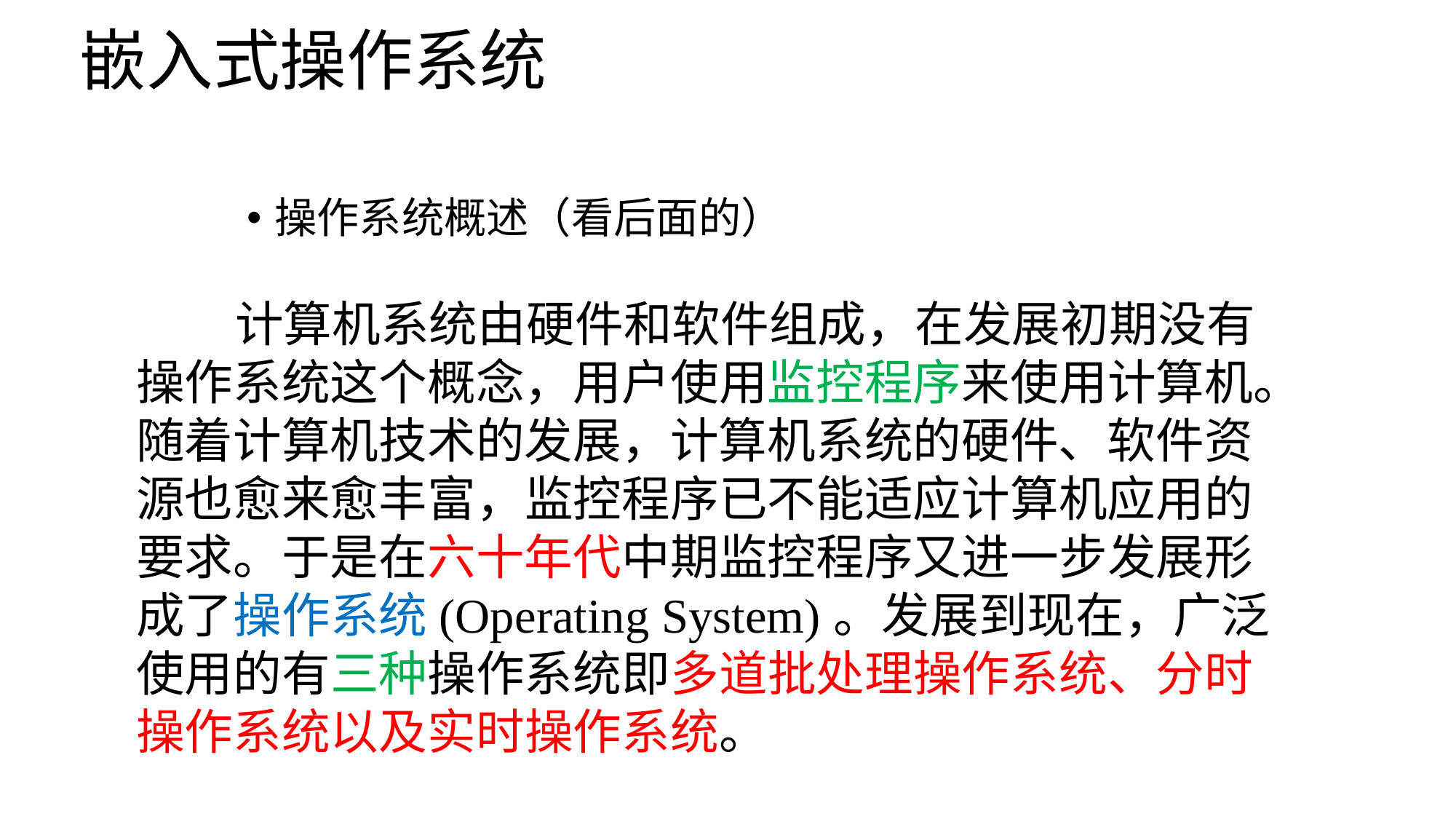

# 嵌入式操作系统
操作系统概述（看后面的）
        计算机系统由硬件和软件组成，在发展初期没有操作系统这个概念，用户使用监控程序来使用计算机。随着计算机技术的发展，计算机系统的硬件、软件资源也愈来愈丰富，监控程序已不能适应计算机应用的要求。于是在六十年代中期监控程序又进一步发展形成了操作系统(Operating System)。发展到现在，广泛使用的有三种操作系统即多道批处理操作系统、分时操作系统以及实时操作系统。